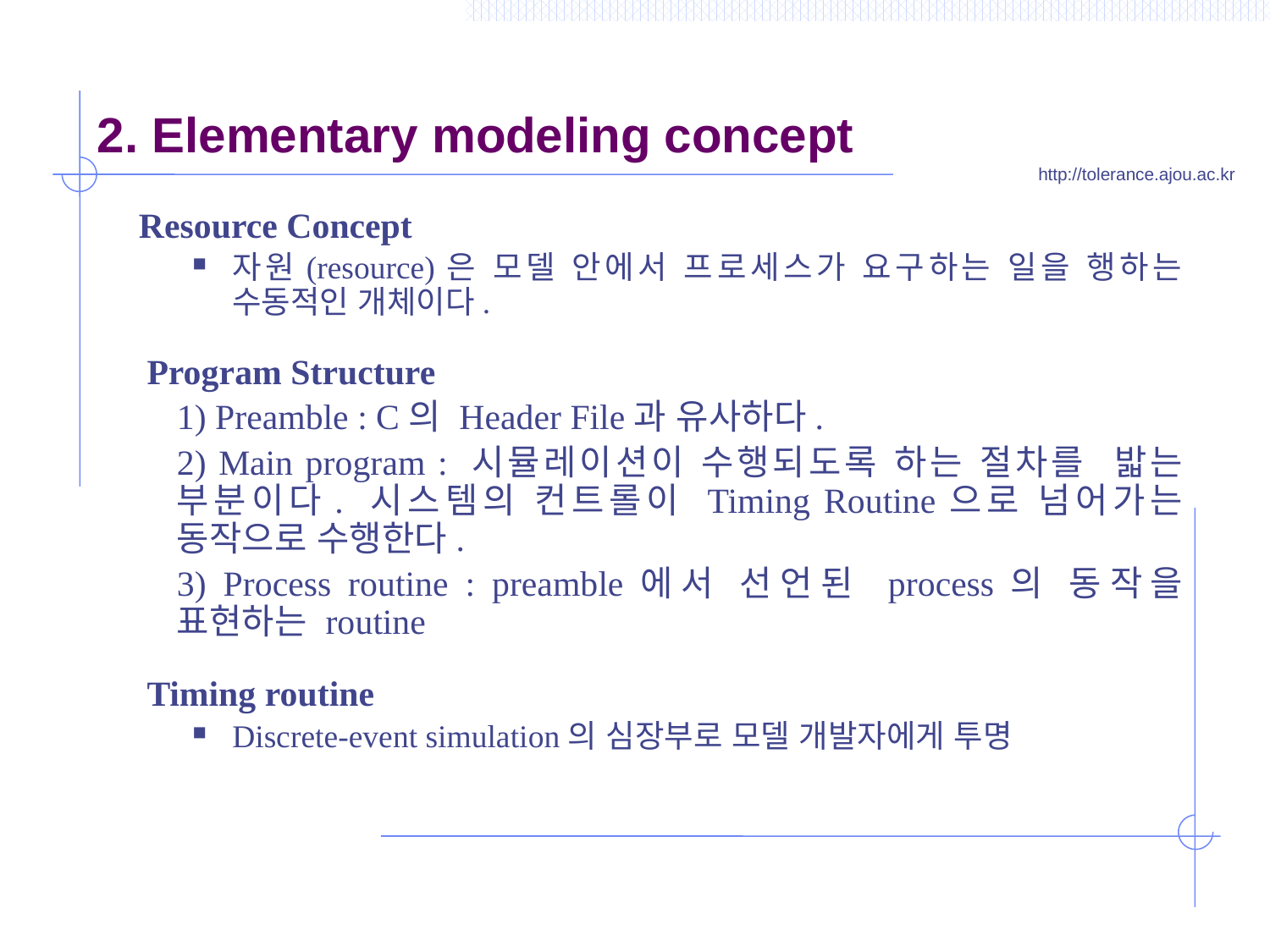

# 2. Elementary modeling concept
 Resource Concept
자원(resource)은 모델 안에서 프로세스가 요구하는 일을 행하는 수동적인 개체이다.

  Program Structure
	1) Preamble : C의 Header File과 유사하다.
	2) Main program : 시뮬레이션이 수행되도록 하는 절차를  밟는 부분이다. 시스템의 컨트롤이 Timing Routine으로 넘어가는 동작으로 수행한다.
	3) Process routine : preamble에서 선언된 process의 동작을 표현하는 routine

  Timing routine
Discrete-event simulation의 심장부로 모델 개발자에게 투명